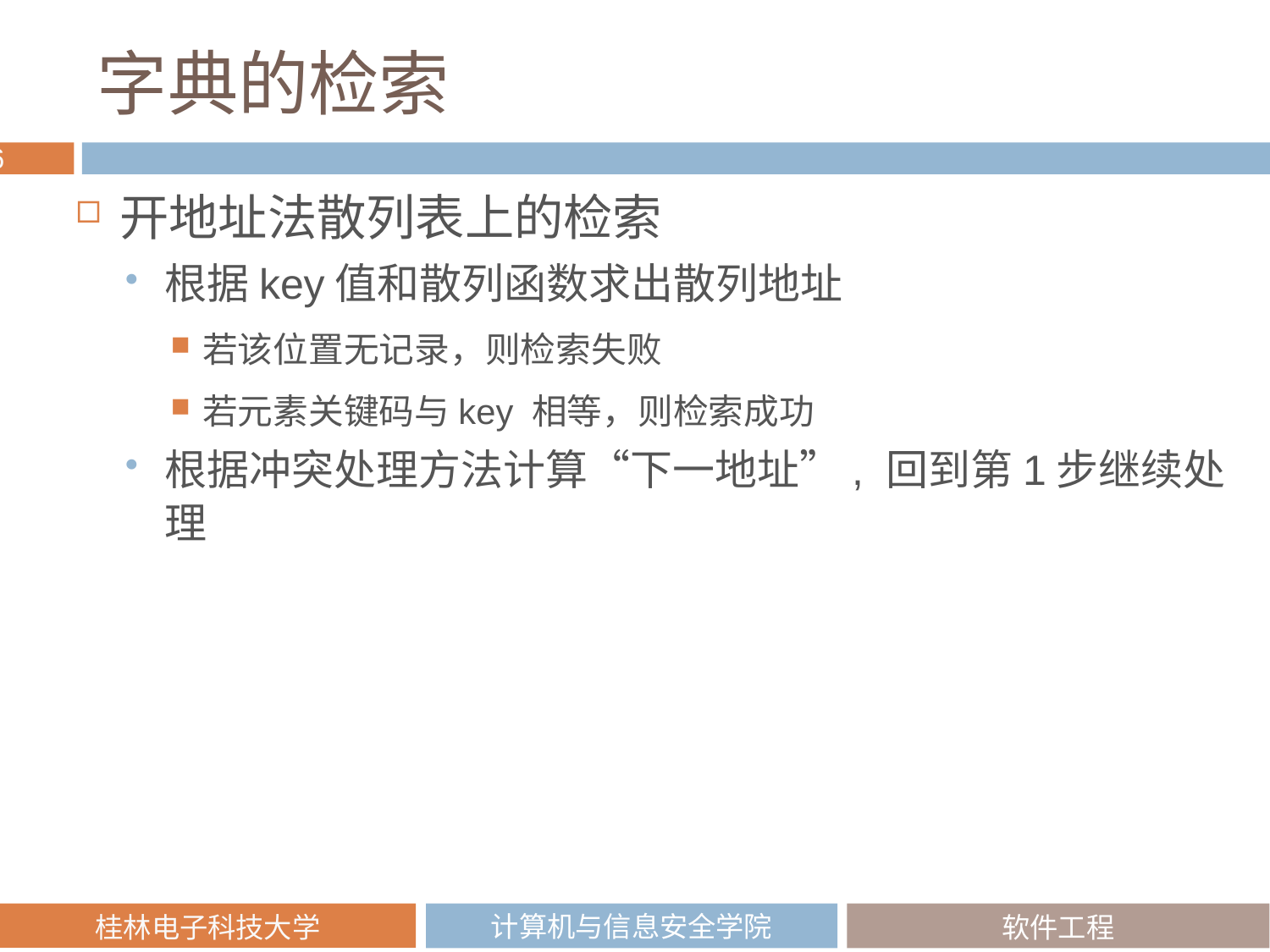

# 字典的检索
开地址法散列表上的检索
根据key值和散列函数求出散列地址
若该位置无记录，则检索失败
若元素关键码与key 相等，则检索成功
根据冲突处理方法计算“下一地址”, 回到第1步继续处理